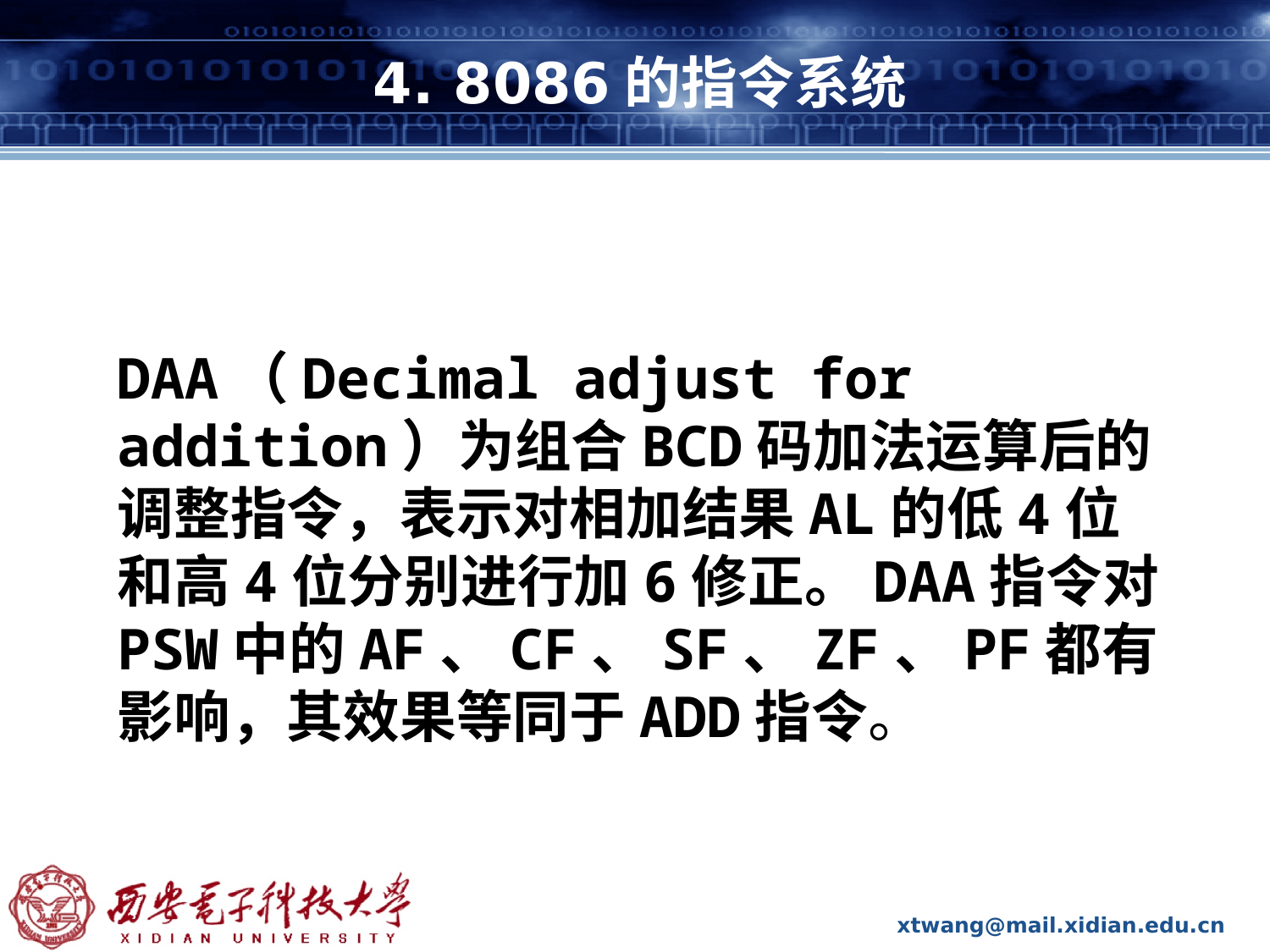

# 4. 8086的指令系统
DAA（Decimal adjust for addition）为组合BCD码加法运算后的调整指令，表示对相加结果AL的低4位和高4位分别进行加6修正。DAA指令对PSW中的AF、CF、SF、ZF、PF都有影响，其效果等同于ADD指令。